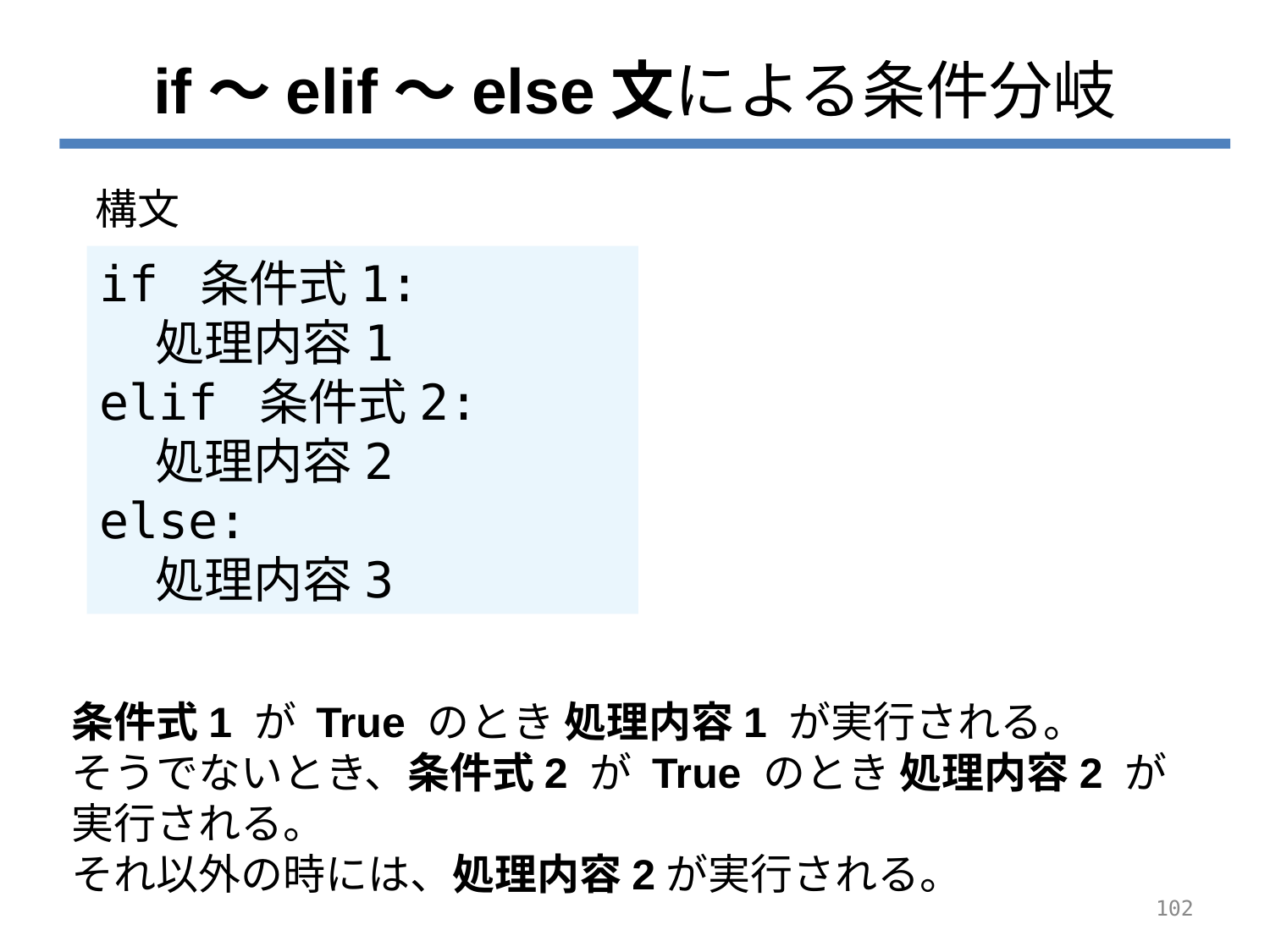

# if～elif～else文による条件分岐
構文
if 条件式1:
    処理内容1
elif 条件式2:
    処理内容2
else:
    処理内容3
条件式1 が True のとき 処理内容1 が実行される。
そうでないとき、条件式2 が True のとき 処理内容2 が
実行される。
それ以外の時には、処理内容2が実行される。
102